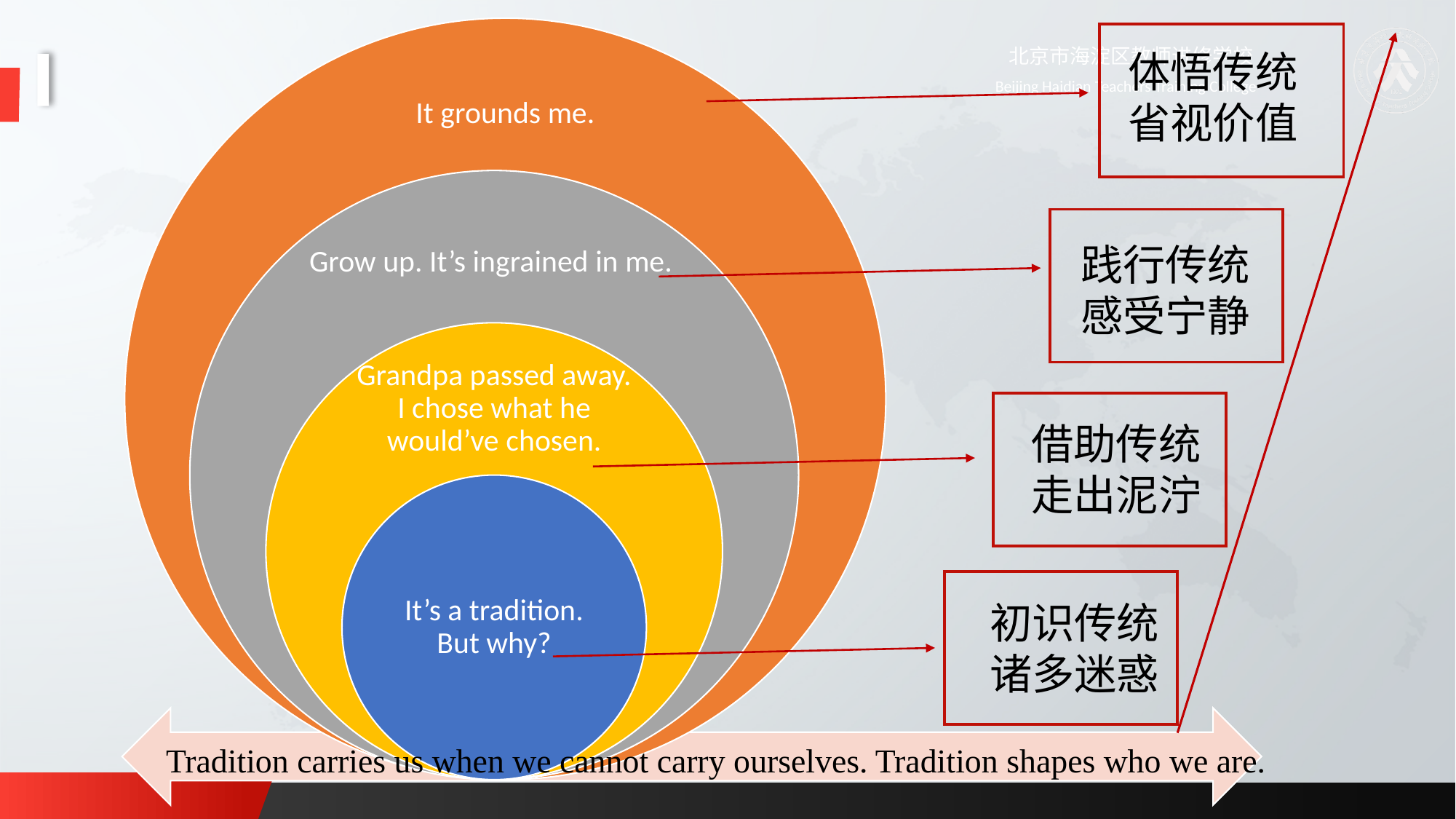

It grounds me.
Grow up. It’s ingrained in me.
Grandpa passed away. I chose what he would’ve chosen.
It’s a tradition. But why?

体悟传统
省视价值

践行传统
感受宁静

借助传统
走出泥泞

初识传统
诸多迷惑

Tradition carries us when we cannot carry ourselves. Tradition shapes who we are.